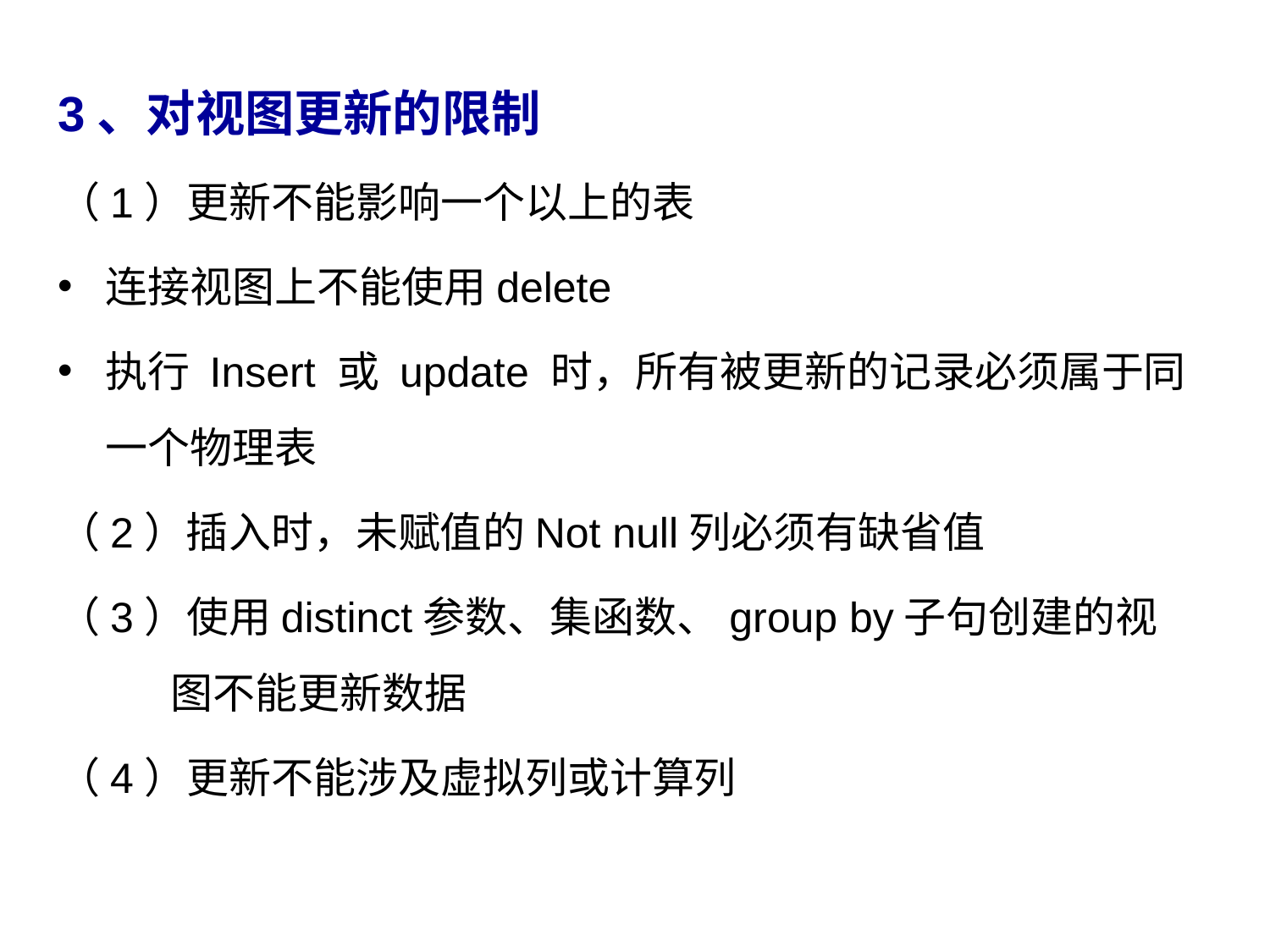

3、对视图更新的限制
（1）更新不能影响一个以上的表
连接视图上不能使用delete
执行 Insert 或 update 时，所有被更新的记录必须属于同一个物理表
（2）插入时，未赋值的Not null列必须有缺省值
（3）使用distinct参数、集函数、group by子句创建的视图不能更新数据
（4）更新不能涉及虚拟列或计算列